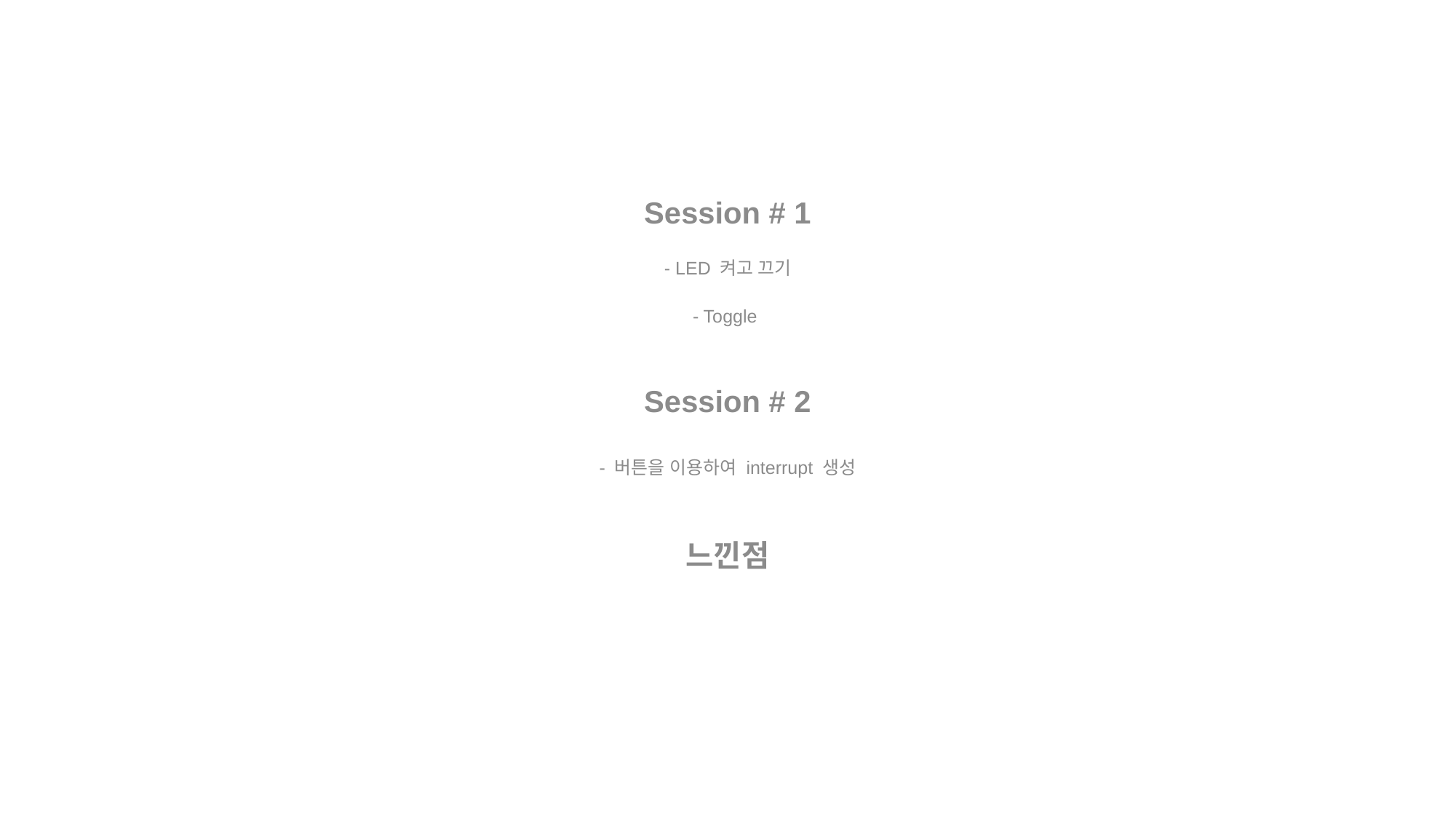

Session # 1
- LED 켜고 끄기
- Toggle

Session # 2
- 버튼을 이용하여 interrupt 생성

느낀점